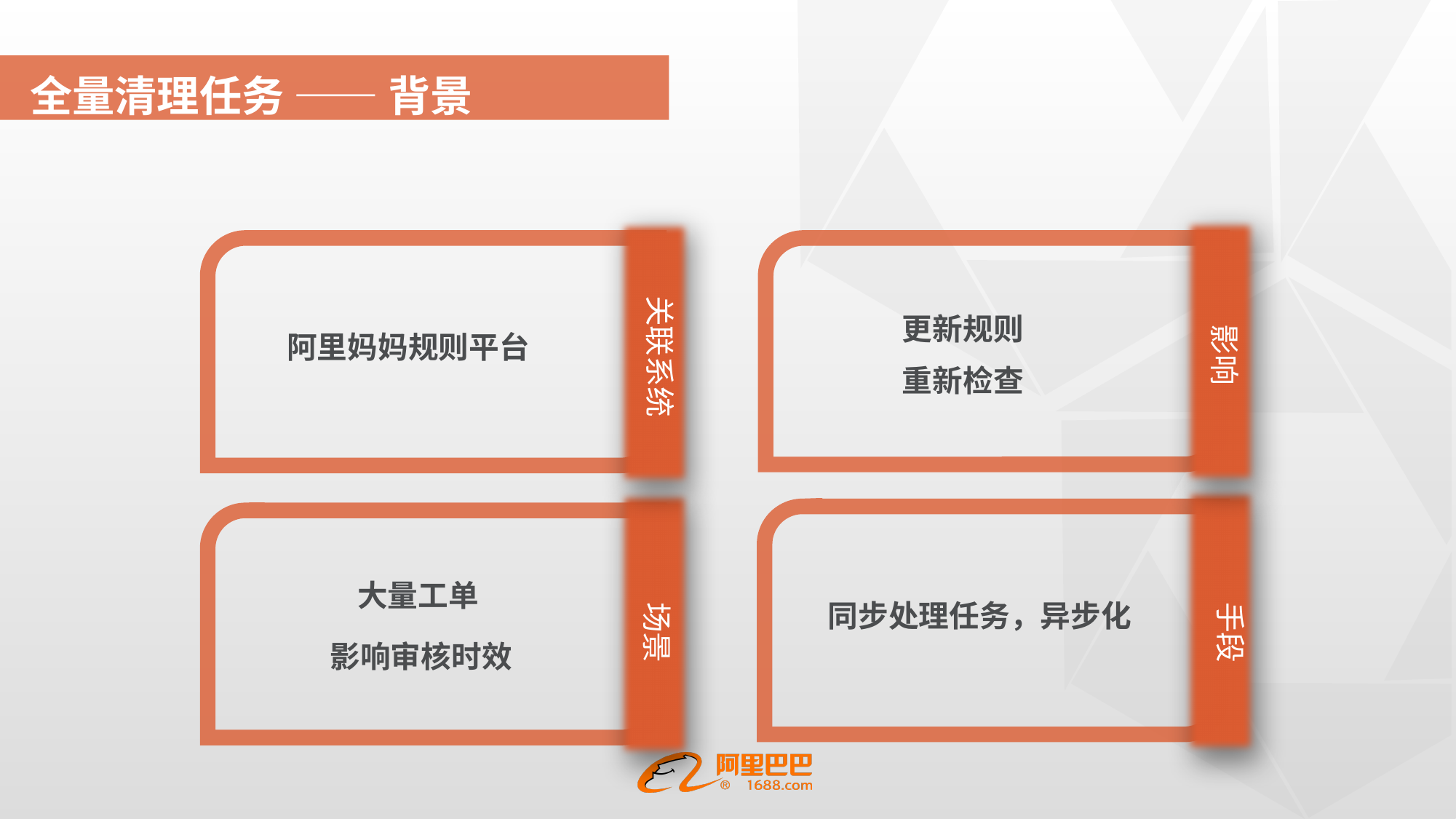

全量清理任务 —— 背景

关联系统
更新规则
影响
阿里妈妈规则平台
重新检查

大量工单
场景
同步处理任务，异步化
手段
影响审核时效